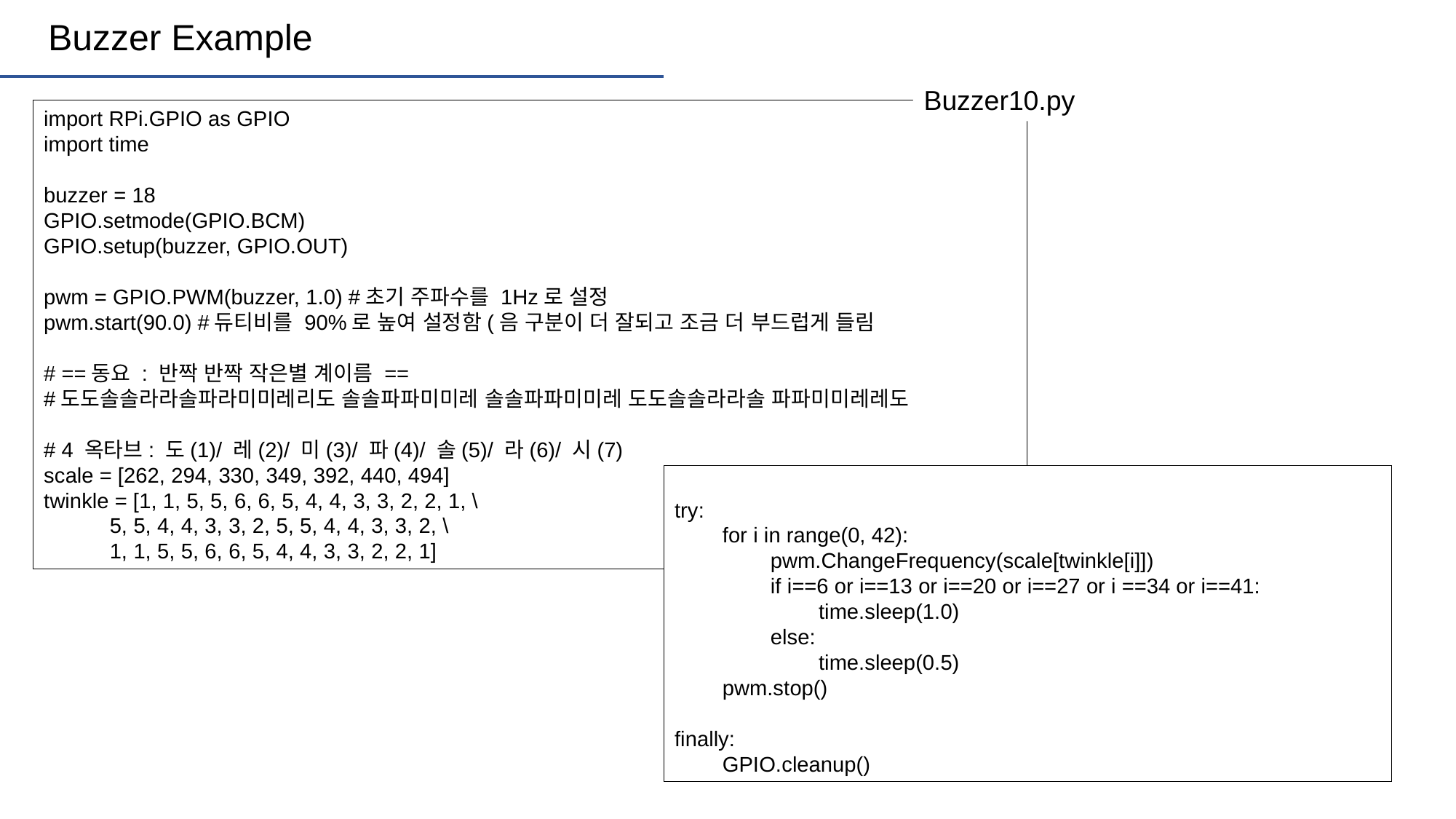

Buzzer Example
Buzzer10.py
import RPi.GPIO as GPIO
import time

buzzer = 18
GPIO.setmode(GPIO.BCM)
GPIO.setup(buzzer, GPIO.OUT)

pwm = GPIO.PWM(buzzer, 1.0) #초기 주파수를 1Hz로 설정
pwm.start(90.0) #듀티비를 90%로 높여 설정함(음 구분이 더 잘되고 조금 더 부드럽게 들림

# ==동요 : 반짝 반짝 작은별 계이름 ==
#도도솔솔라라솔파라미미레리도 솔솔파파미미레 솔솔파파미미레 도도솔솔라라솔 파파미미레레도

# 4 옥타브: 도(1)/ 레(2)/ 미(3)/ 파(4)/ 솔(5)/ 라(6)/ 시(7)
scale = [262, 294, 330, 349, 392, 440, 494]
twinkle = [1, 1, 5, 5, 6, 6, 5, 4, 4, 3, 3, 2, 2, 1, \
           5, 5, 4, 4, 3, 3, 2, 5, 5, 4, 4, 3, 3, 2, \
           1, 1, 5, 5, 6, 6, 5, 4, 4, 3, 3, 2, 2, 1]

try:
        for i in range(0, 42):
                pwm.ChangeFrequency(scale[twinkle[i]])
                if i==6 or i==13 or i==20 or i==27 or i ==34 or i==41:
                        time.sleep(1.0)
                else:
                        time.sleep(0.5)
        pwm.stop()

finally:
        GPIO.cleanup()